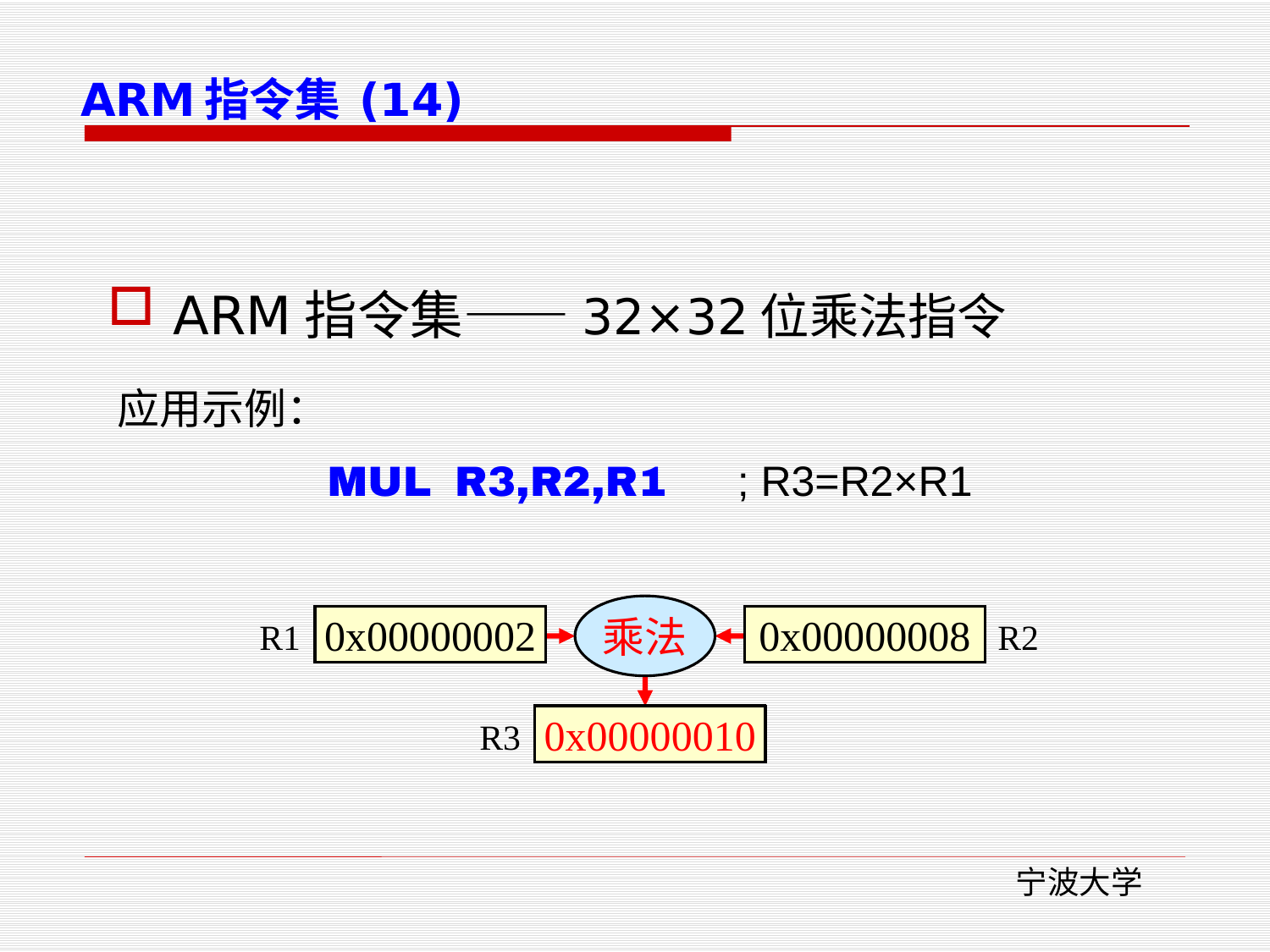

ARM指令集 (14)
ARM指令集——32×32位乘法指令
应用示例：
MUL	R3,R2,R1     ; R3=R2×R1
乘法
R1
0x00000002
0x00000008
R2
R3
0x??

0x00000010